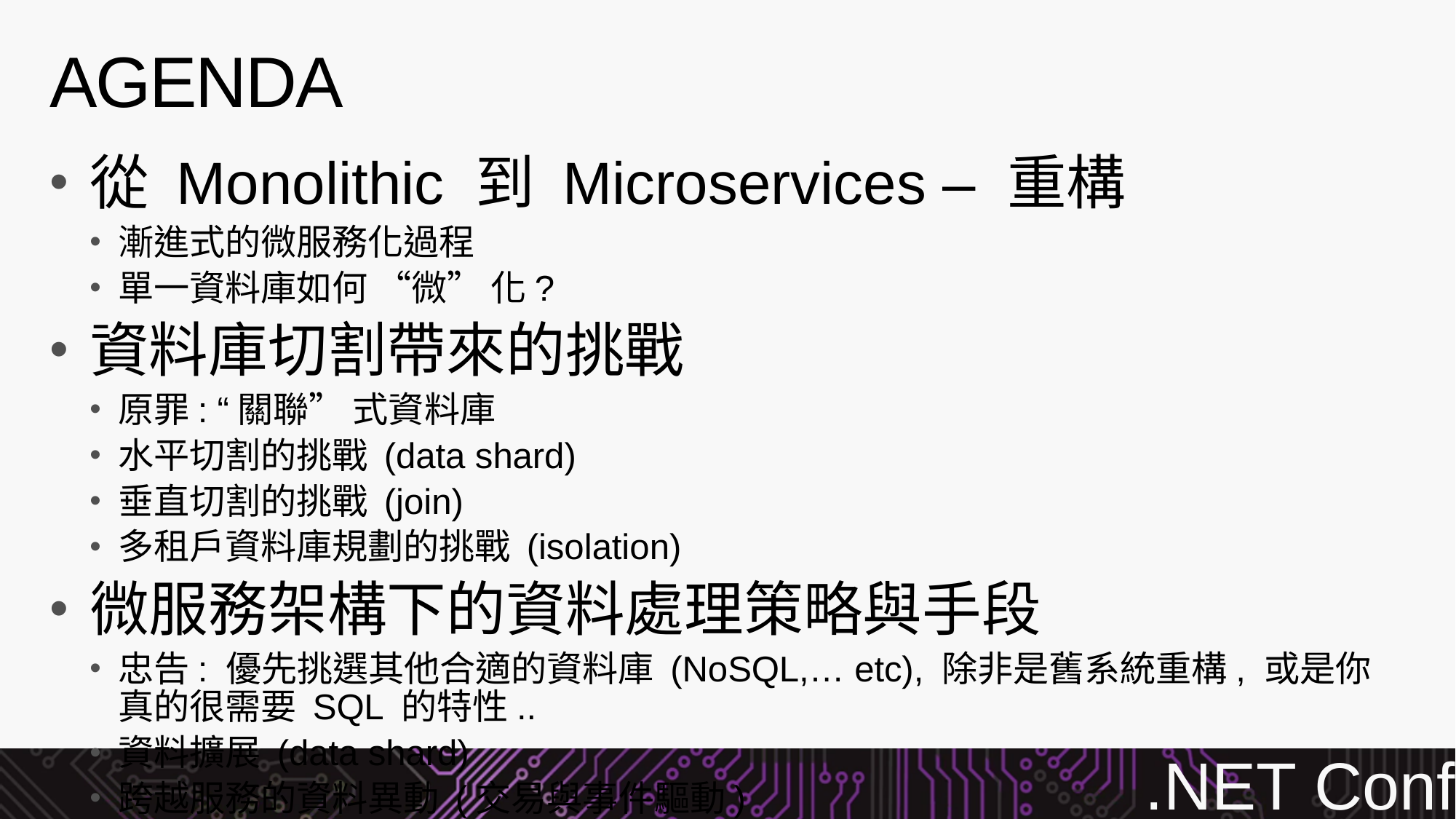

# AGENDA
從 Monolithic 到 Microservices – 重構
漸進式的微服務化過程
單一資料庫如何 “微” 化?
資料庫切割帶來的挑戰
原罪: “關聯” 式資料庫
水平切割的挑戰 (data shard)
垂直切割的挑戰 (join)
多租戶資料庫規劃的挑戰 (isolation)
微服務架構下的資料處理策略與手段
忠告: 優先挑選其他合適的資料庫 (NoSQL,… etc), 除非是舊系統重構, 或是你真的很需要 SQL 的特性..
資料擴展 (data shard)
跨越服務的資料異動 (交易與事件驅動)
報表與統計 (no join, 最終一致姓)